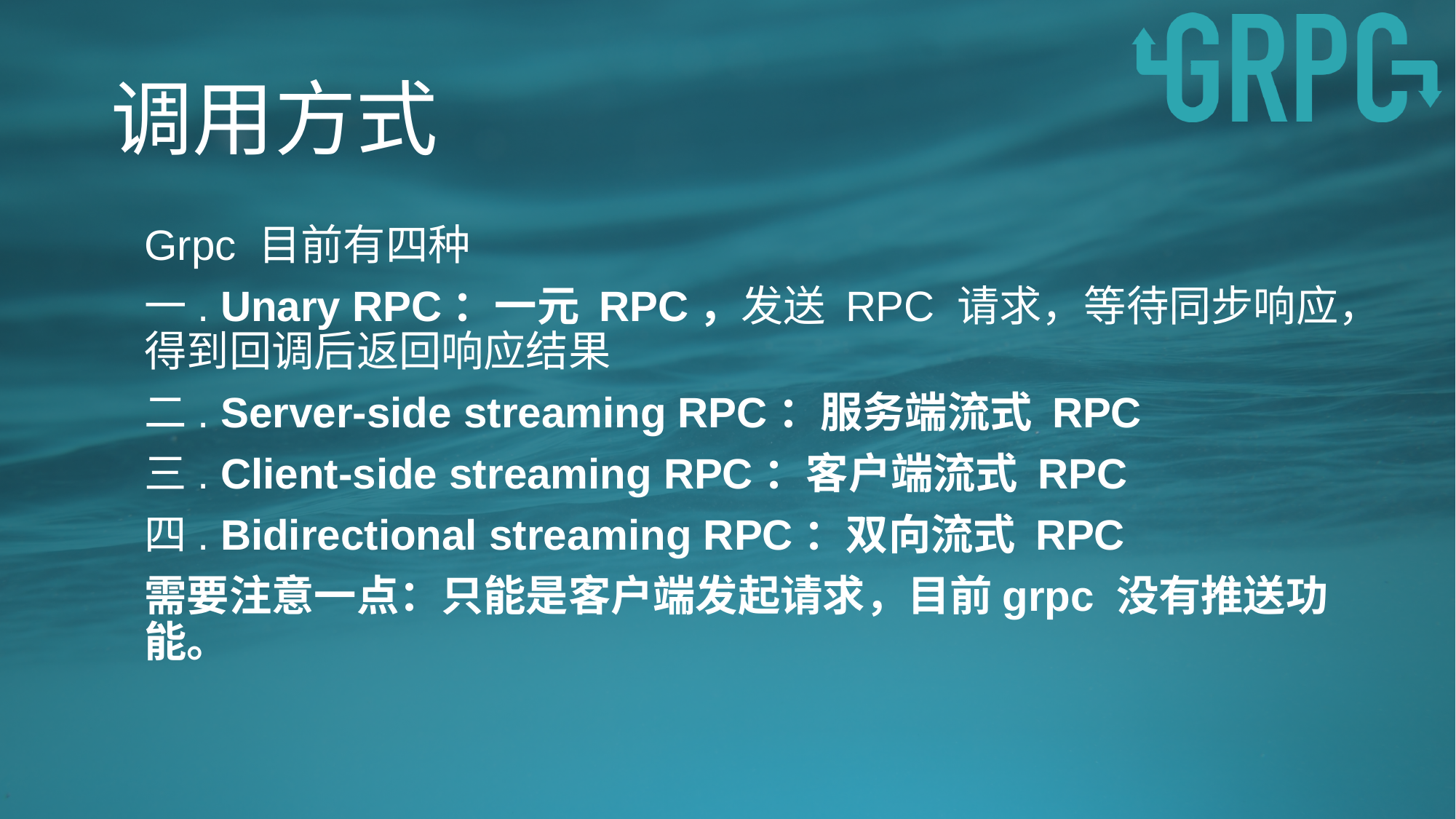

# 调用方式
Grpc 目前有四种
一. Unary RPC：一元 RPC，发送 RPC 请求，等待同步响应，得到回调后返回响应结果
二. Server-side streaming RPC：服务端流式 RPC
三. Client-side streaming RPC：客户端流式 RPC
四. Bidirectional streaming RPC：双向流式 RPC
需要注意一点：只能是客户端发起请求，目前grpc 没有推送功能。